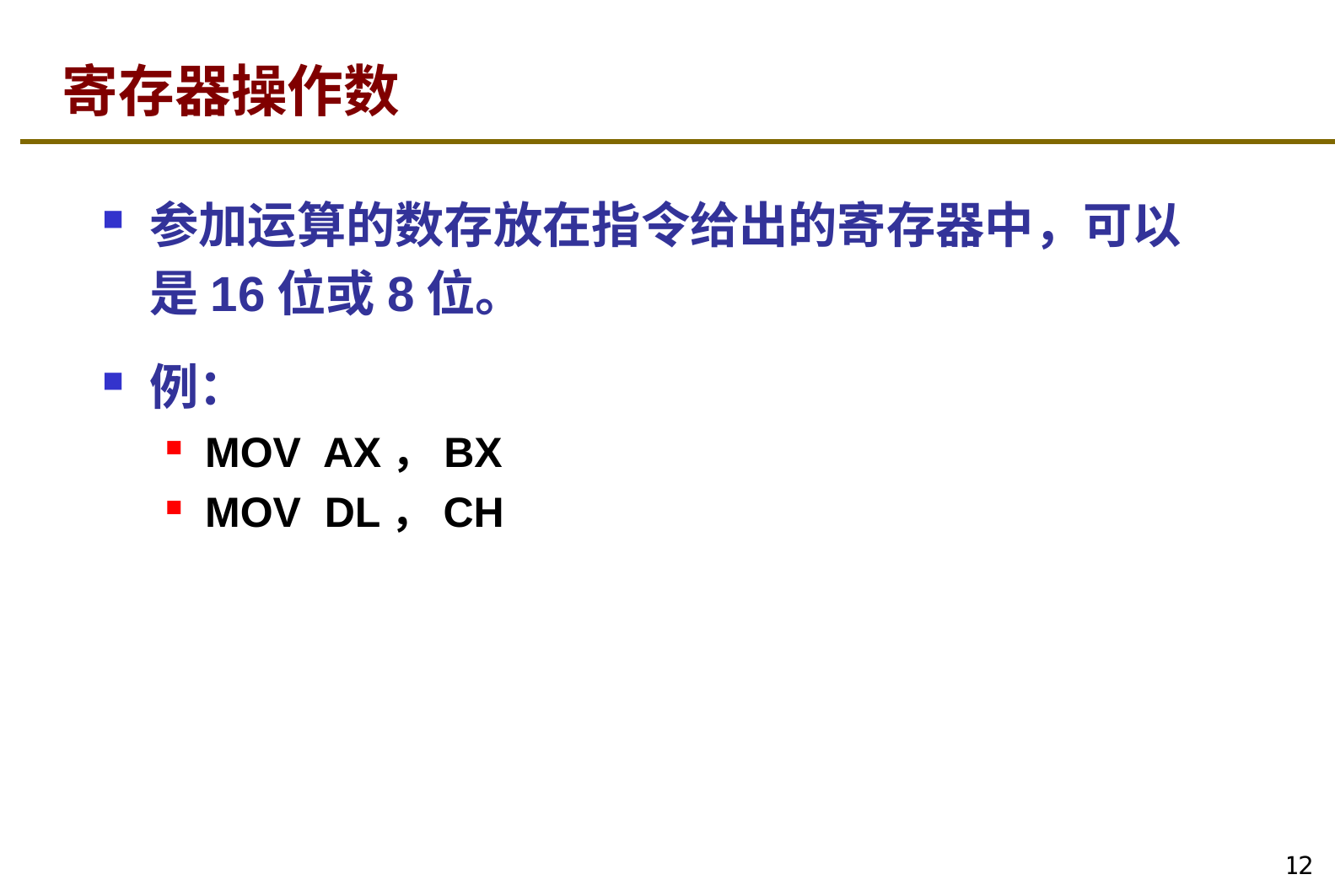

# 寄存器操作数
参加运算的数存放在指令给出的寄存器中，可以是16位或8位。
例：
MOV  AX，BX
MOV  DL，CH
12